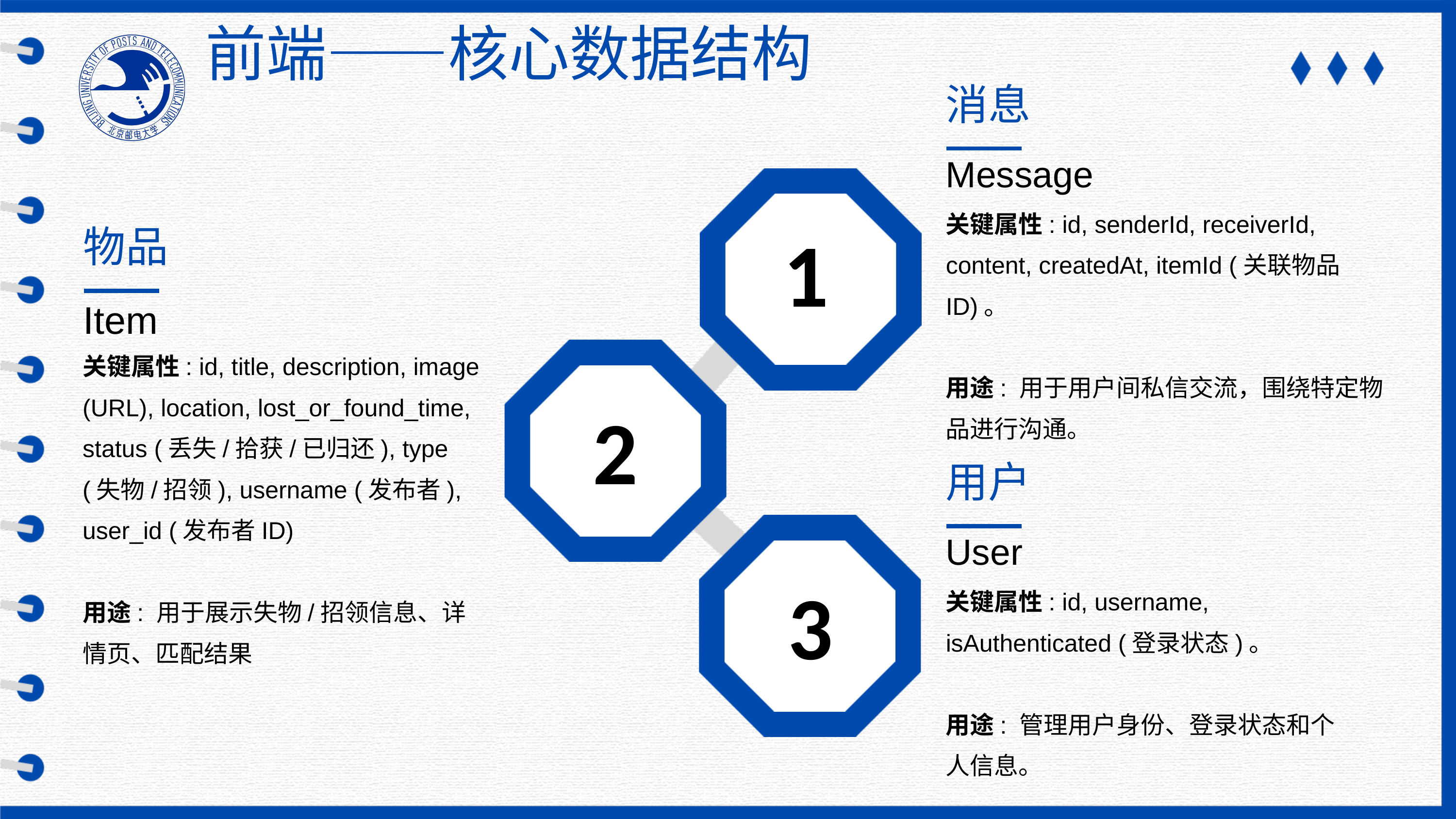

前端——核心数据结构

消息
Message

关键属性: id, senderId, receiverId, content, createdAt, itemId (关联物品ID)。

用途: 用于用户间私信交流，围绕特定物品进行沟通。

物品
1

Item

关键属性: id, title, description, image (URL), location, lost_or_found_time, status (丢失/拾获/已归还), type (失物/招领), username (发布者), user_id (发布者ID)

用途: 用于展示失物/招领信息、详情页、匹配结果

2

用户
User

3
关键属性: id, username, isAuthenticated (登录状态)。

用途: 管理用户身份、登录状态和个人信息。